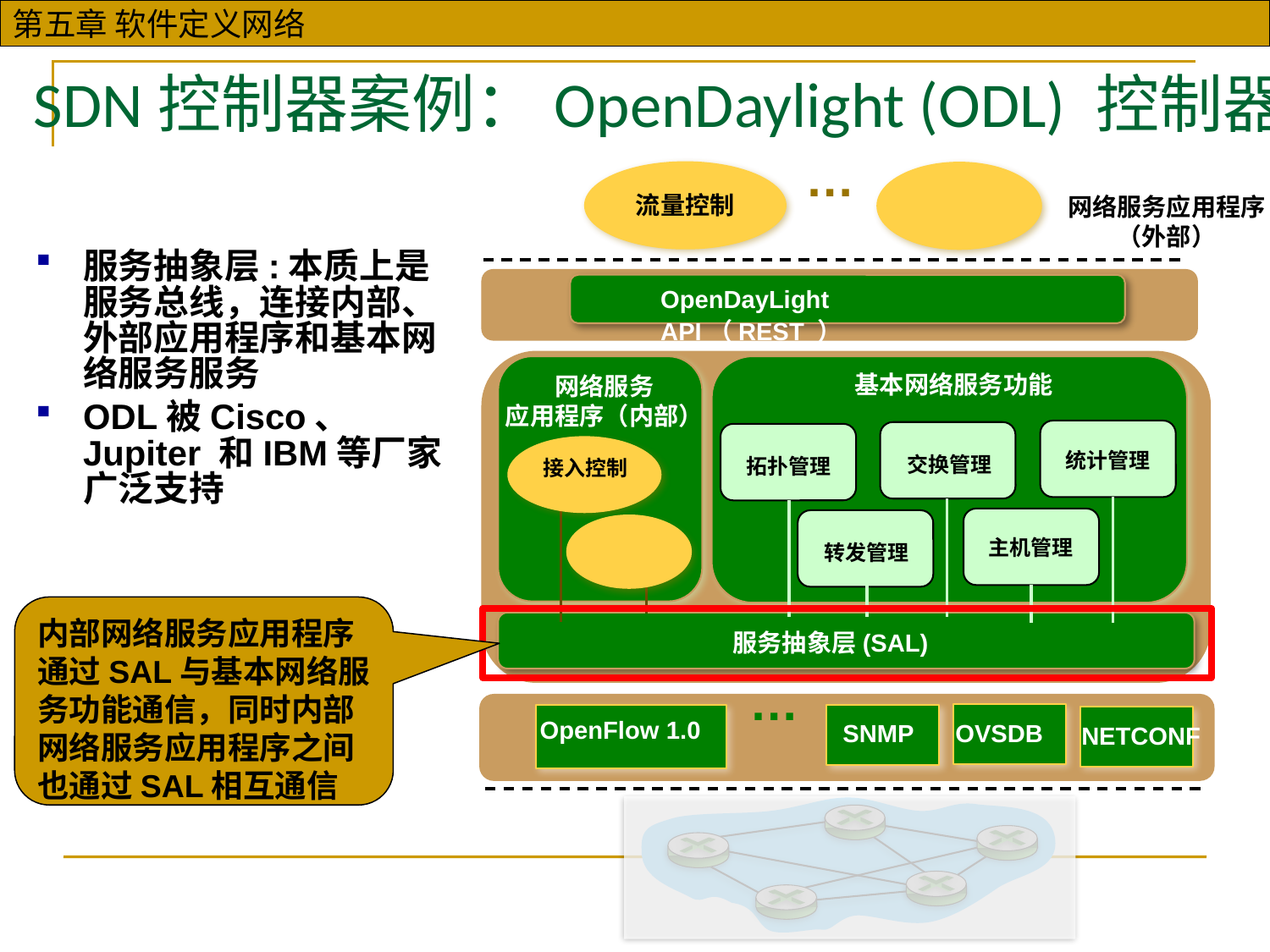

SDN控制器案例：OpenDaylight (ODL) 控制器

…

流量控制
网络服务应用程序（外部）
服务抽象层:本质上是服务总线，连接内部、外部应用程序和基本网络服务服务
ODL被Cisco、 Jupiter 和IBM等厂家广泛支持

OpenDayLight  API（REST ）

网络服务
应用程序（内部）
基本网络服务功能

统计管理

交换管理

拓扑管理

接入控制

主机管理

转发管理
内部网络服务应用程序通过SAL与基本网络服务功能通信，同时内部网络服务应用程序之间也通过SAL相互通信

服务抽象层(SAL)
…

OVSDB

OpenFlow 1.0

SNMP

NETCONF